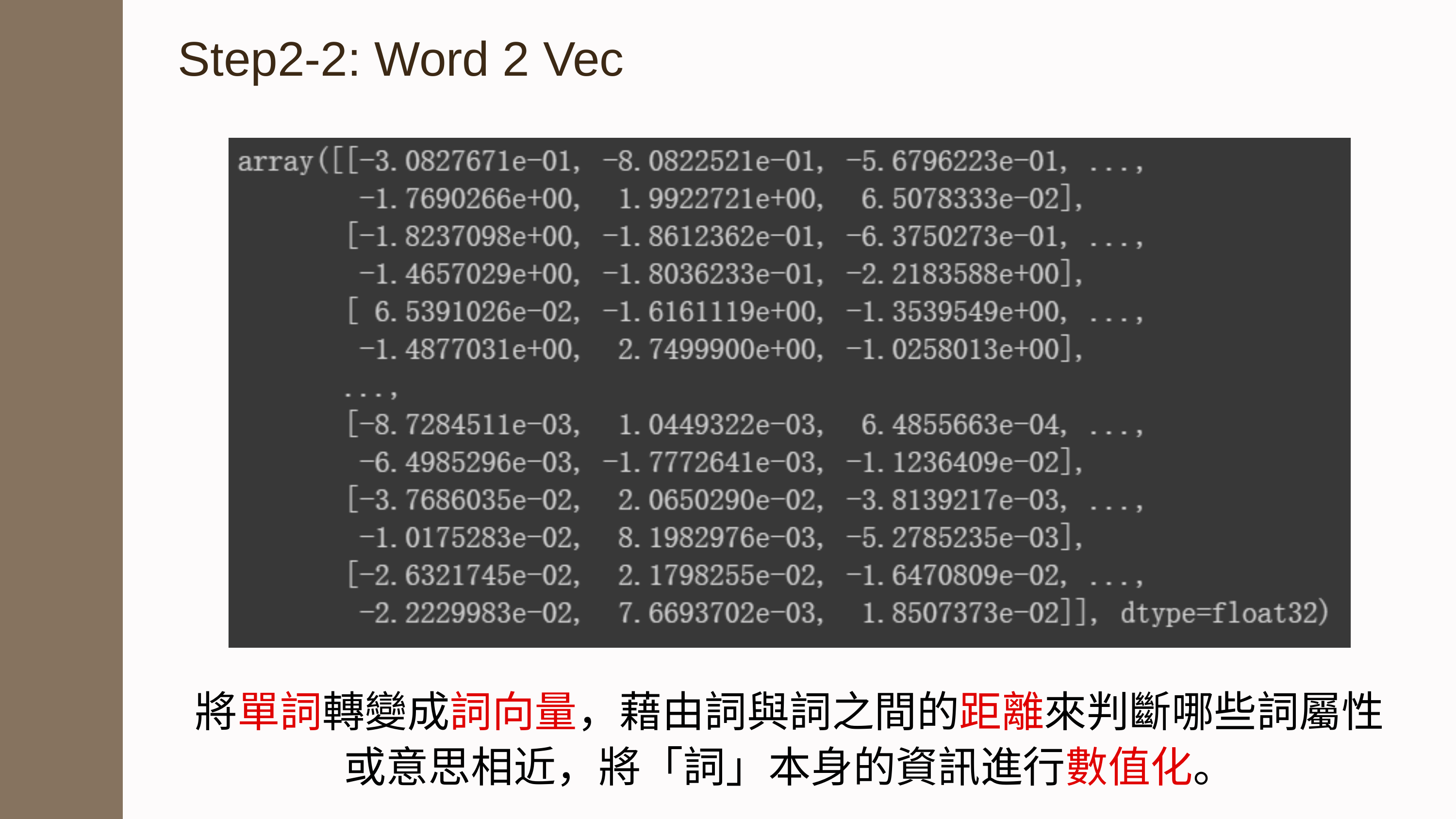

Step2-2: Word 2 Vec

將單詞轉變成詞向量，藉由詞與詞之間的距離來判斷哪些詞屬性或意思相近，將「詞」本身的資訊進行數值化。